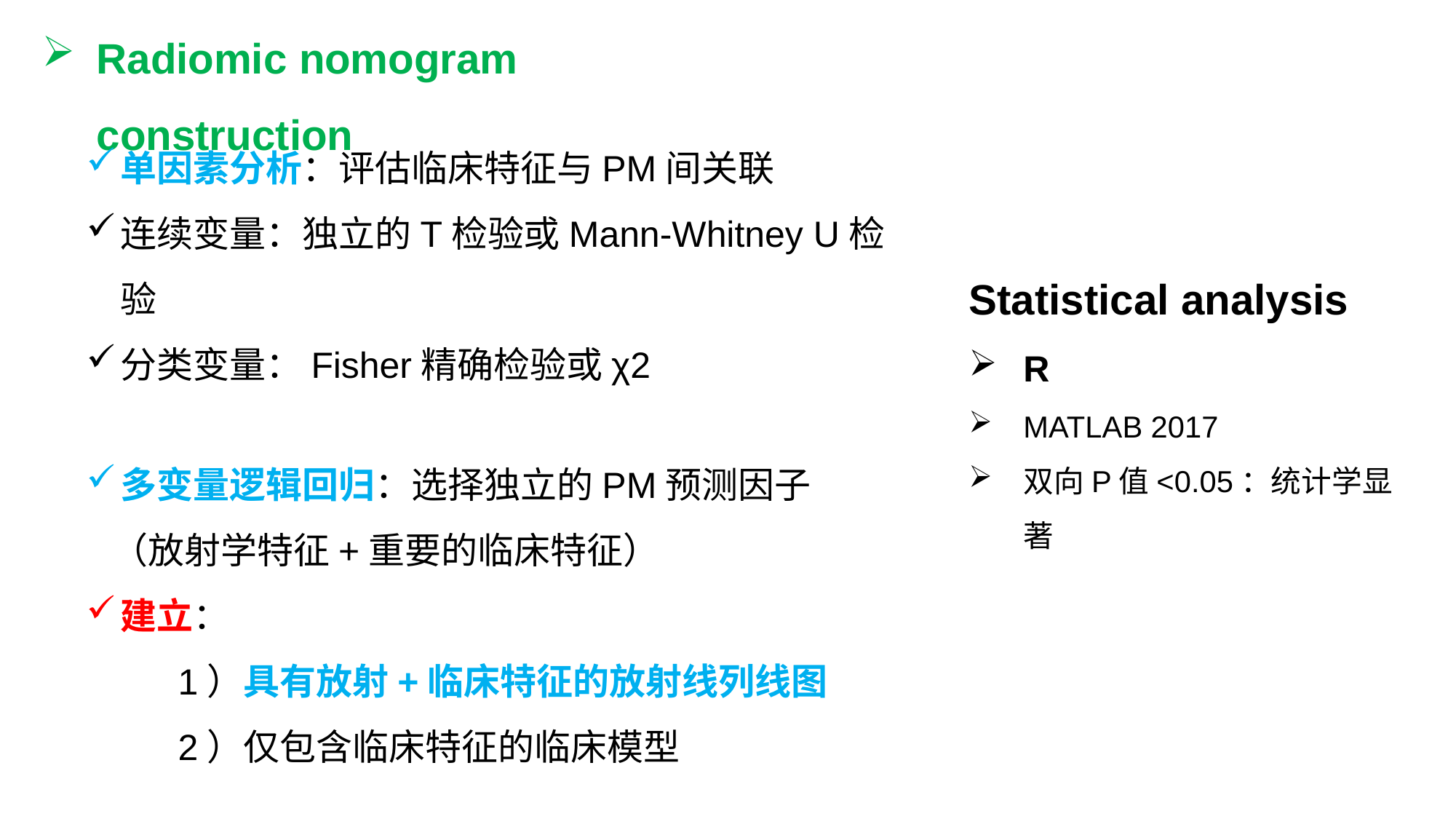

Radiomic nomogram construction

单因素分析：评估临床特征与PM间关联
连续变量：独立的T检验或Mann-Whitney U检验
分类变量：Fisher精确检验或χ2

多变量逻辑回归：选择独立的PM预测因子
  （放射学特征+重要的临床特征）
建立：
         1）具有放射+临床特征的放射线列线图
         2）仅包含临床特征的临床模型
Statistical analysis
R
MATLAB 2017
双向P值<0.05：统计学显著